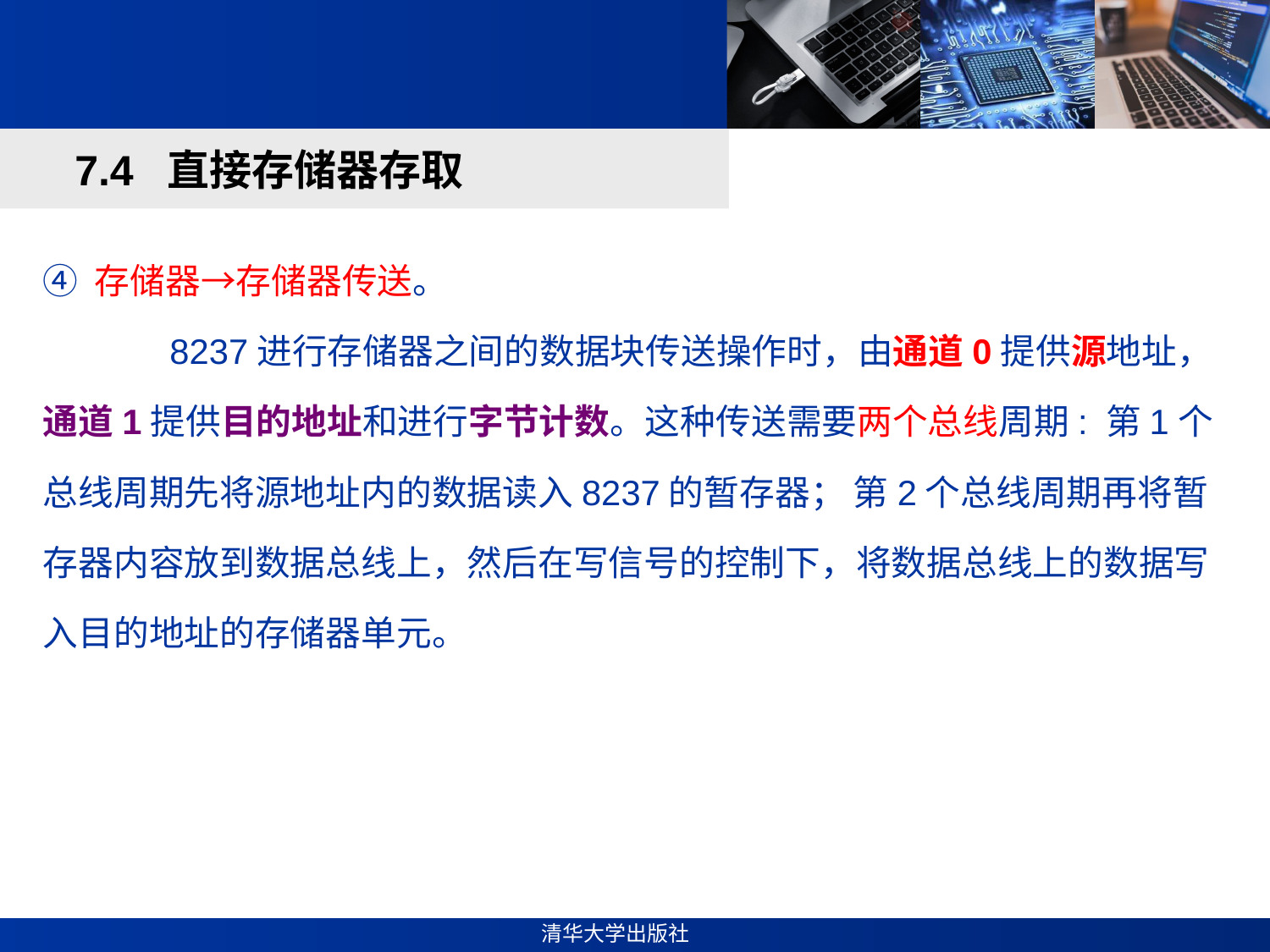

#
7.4  直接存储器存取
④ 存储器→存储器传送。
             8237进行存储器之间的数据块传送操作时，由通道0提供源地址，通道1提供目的地址和进行字节计数。这种传送需要两个总线周期: 第1个总线周期先将源地址内的数据读入8237的暂存器； 第2个总线周期再将暂存器内容放到数据总线上，然后在写信号的控制下，将数据总线上的数据写入目的地址的存储器单元。